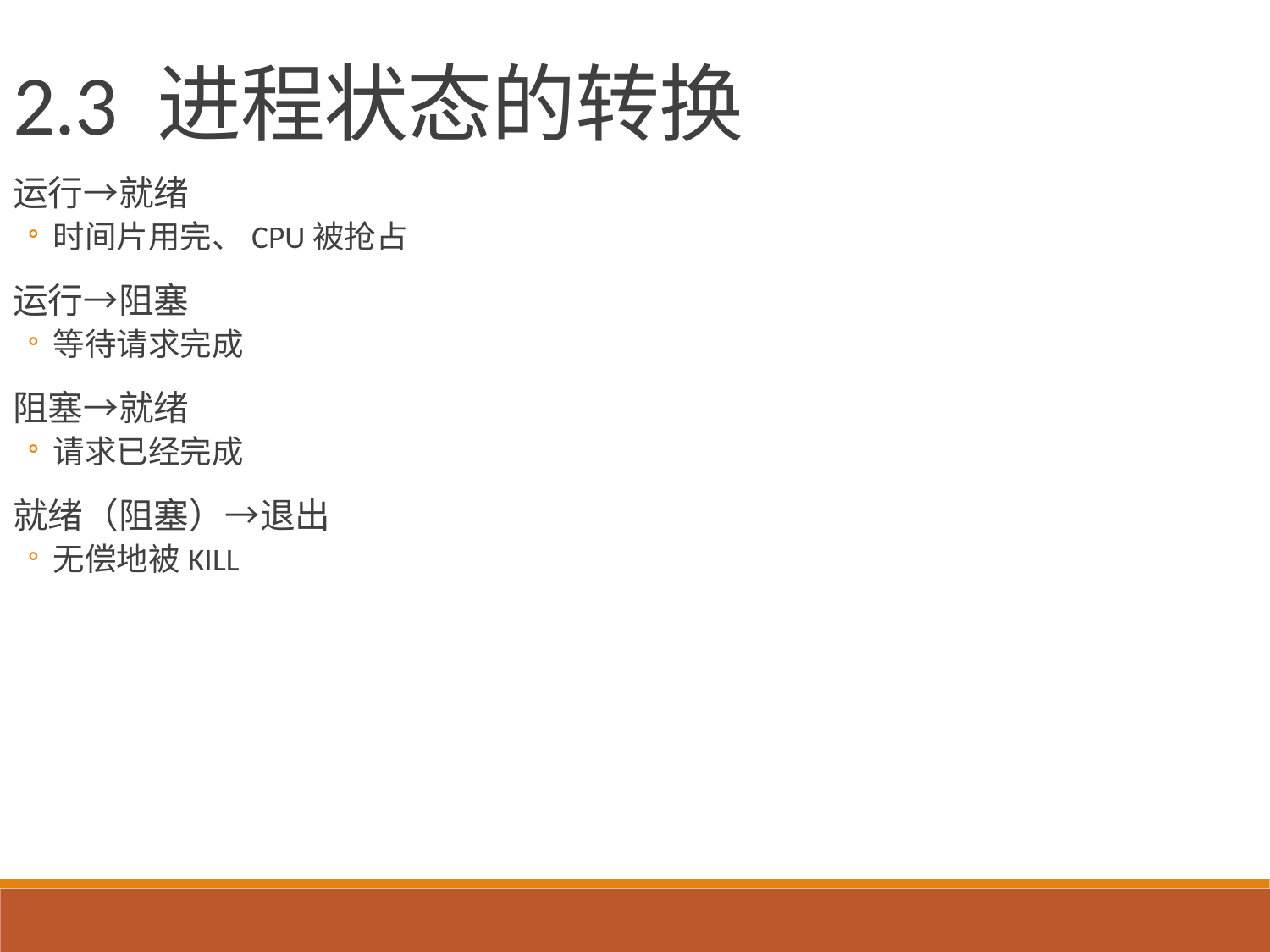

2.3 进程状态的转换
运行→就绪
时间片用完、CPU被抢占
运行→阻塞
等待请求完成
阻塞→就绪
请求已经完成
就绪（阻塞）→退出
无偿地被KILL